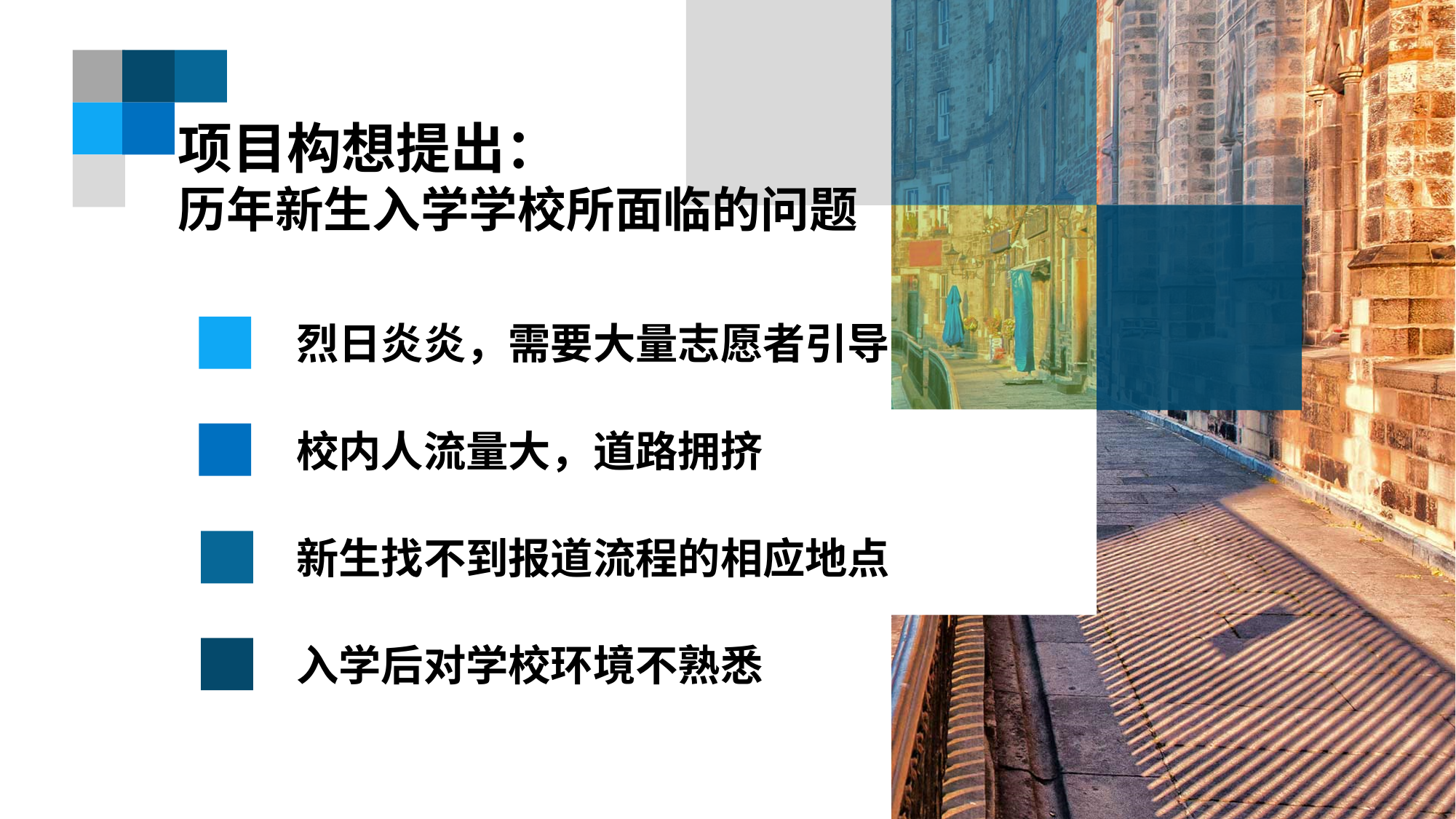

项目构想提出：
历年新生入学学校所面临的问题
烈日炎炎，需要大量志愿者引导
校内人流量大，道路拥挤
新生找不到报道流程的相应地点
入学后对学校环境不熟悉